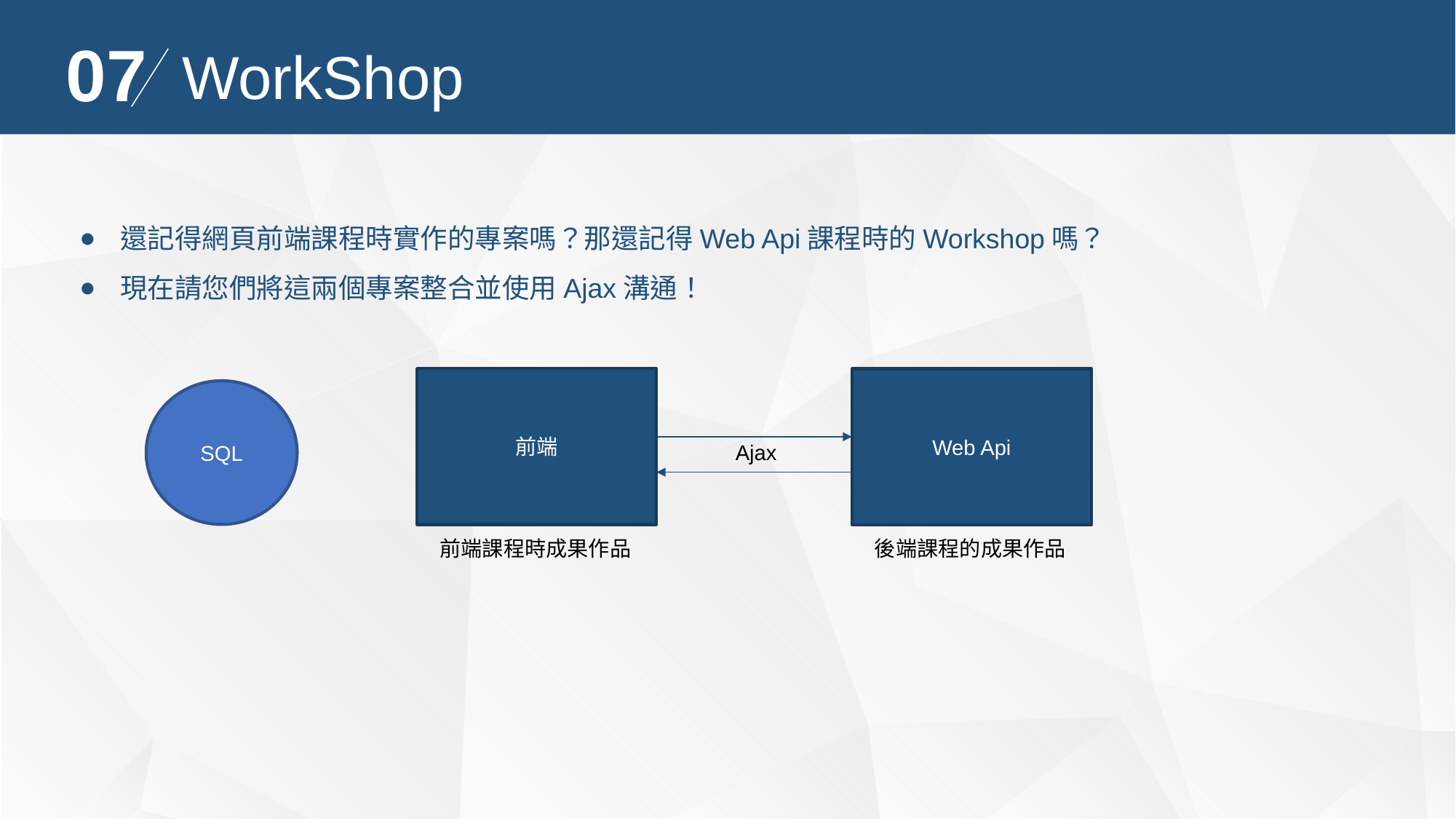

07
WorkShop
還記得網頁前端課程時實作的專案嗎？那還記得Web Api課程時的Workshop嗎？
現在請您們將這兩個專案整合並使用Ajax溝通！

前端
Web Api
SQL
Ajax
後端課程的成果作品
前端課程時成果作品